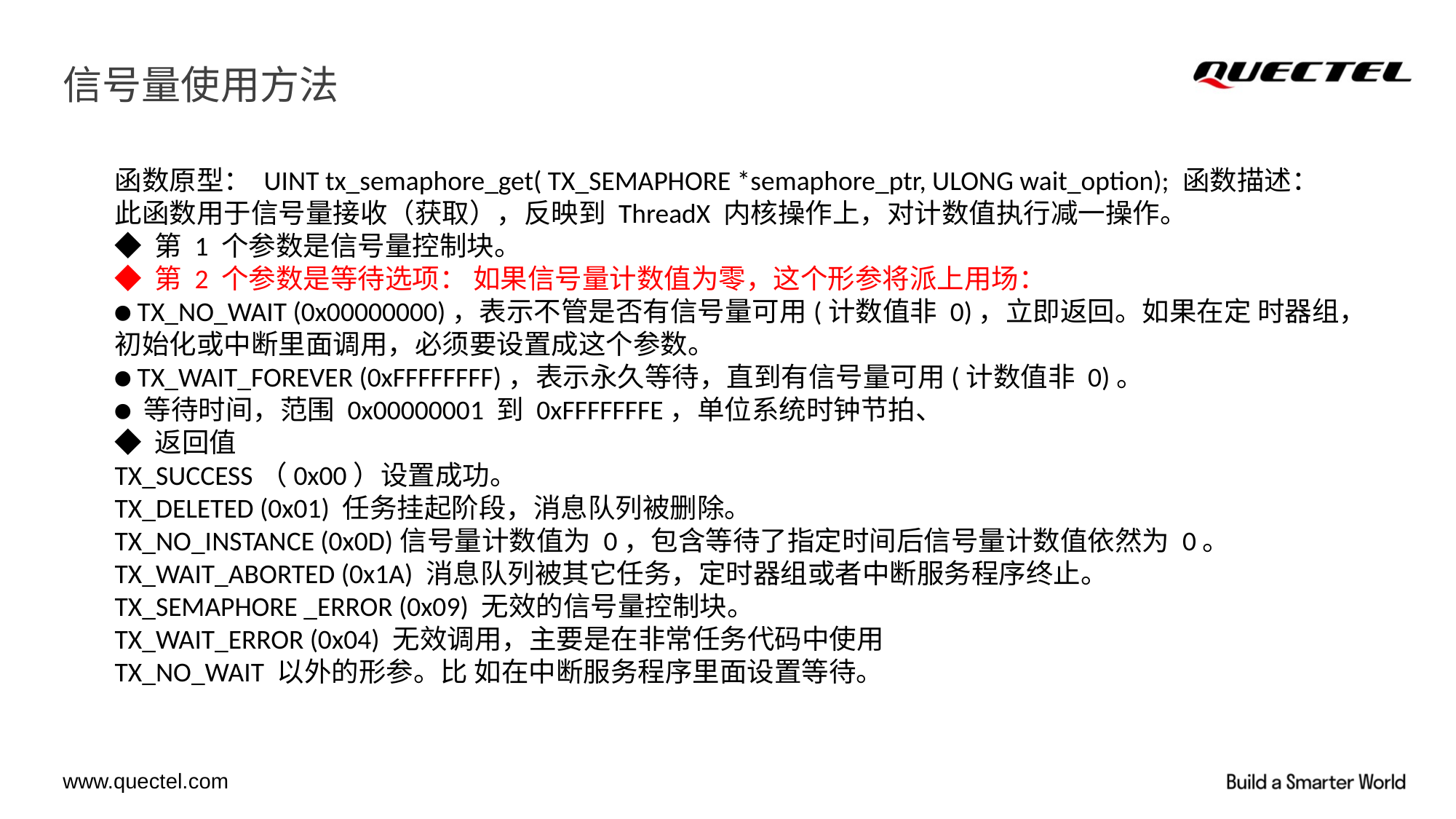

# 信号量使用方法
函数原型： UINT tx_semaphore_get( TX_SEMAPHORE *semaphore_ptr, ULONG wait_option); 函数描述： 此函数用于信号量接收（获取），反映到 ThreadX 内核操作上，对计数值执行减一操作。
◆ 第 1 个参数是信号量控制块。
◆ 第 2 个参数是等待选项： 如果信号量计数值为零，这个形参将派上用场：
⚫ TX_NO_WAIT (0x00000000)，表示不管是否有信号量可用(计数值非 0)，立即返回。如果在定 时器组，初始化或中断里面调用，必须要设置成这个参数。
⚫ TX_WAIT_FOREVER (0xFFFFFFFF)，表示永久等待，直到有信号量可用(计数值非 0)。
⚫ 等待时间，范围 0x00000001 到 0xFFFFFFFE，单位系统时钟节拍、
◆ 返回值
TX_SUCCESS（0x00）设置成功。
TX_DELETED (0x01) 任务挂起阶段，消息队列被删除。
TX_NO_INSTANCE (0x0D)信号量计数值为 0，包含等待了指定时间后信号量计数值依然为 0。
TX_WAIT_ABORTED (0x1A) 消息队列被其它任务，定时器组或者中断服务程序终止。
TX_SEMAPHORE _ERROR (0x09) 无效的信号量控制块。
TX_WAIT_ERROR (0x04) 无效调用，主要是在非常任务代码中使用
TX_NO_WAIT 以外的形参。比 如在中断服务程序里面设置等待。